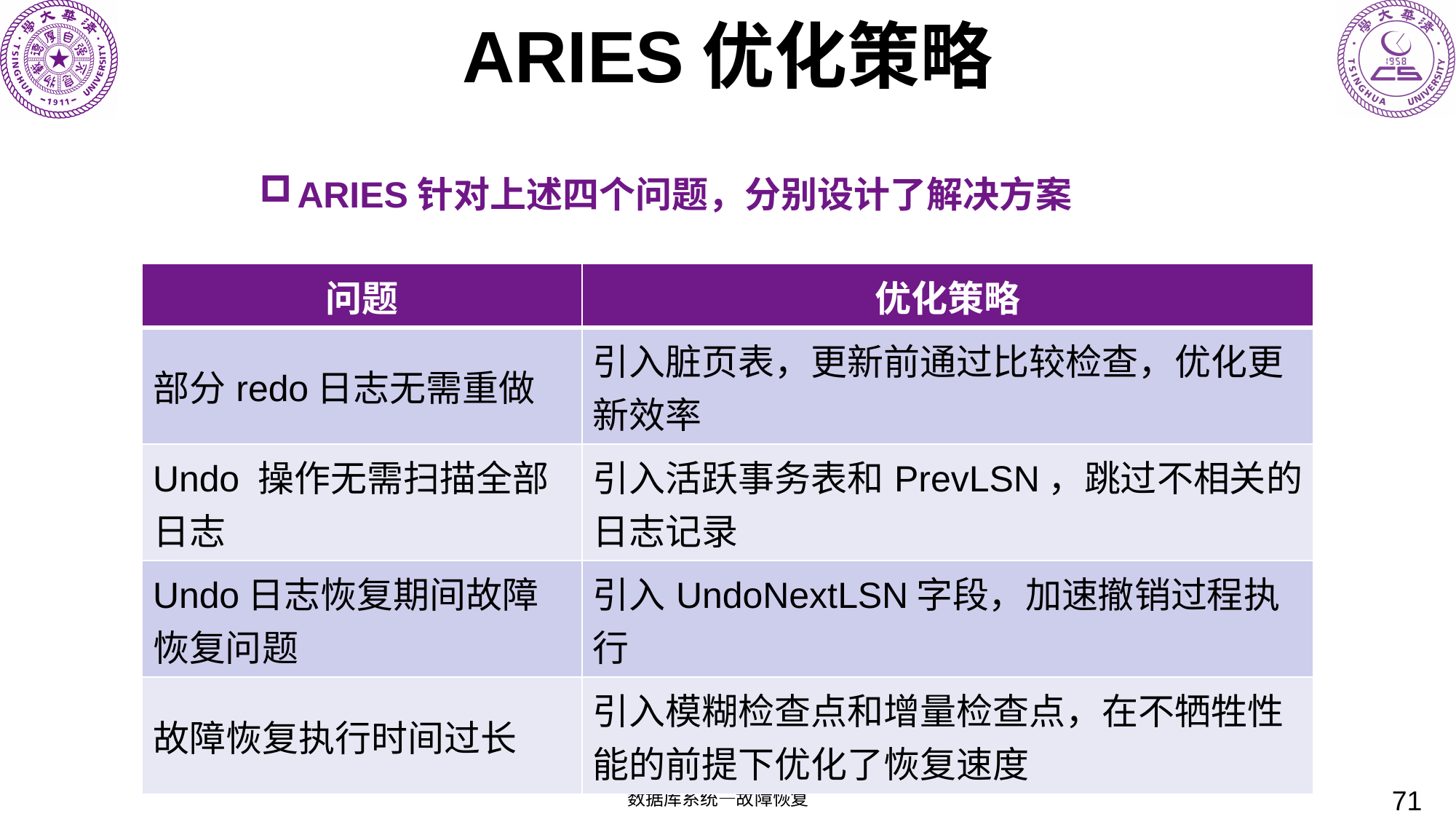

# ARIES优化策略
ARIES针对上述四个问题，分别设计了解决方案
| 问题 | 优化策略 |
| --- | --- |
| 部分redo日志无需重做 | 引入脏页表，更新前通过比较检查，优化更新效率 |
| Undo 操作无需扫描全部日志 | 引入活跃事务表和PrevLSN，跳过不相关的日志记录 |
| Undo日志恢复期间故障恢复问题 | 引入UndoNextLSN字段，加速撤销过程执行 |
| 故障恢复执行时间过长 | 引入模糊检查点和增量检查点，在不牺牲性能的前提下优化了恢复速度 |
71
数据库系统—故障恢复